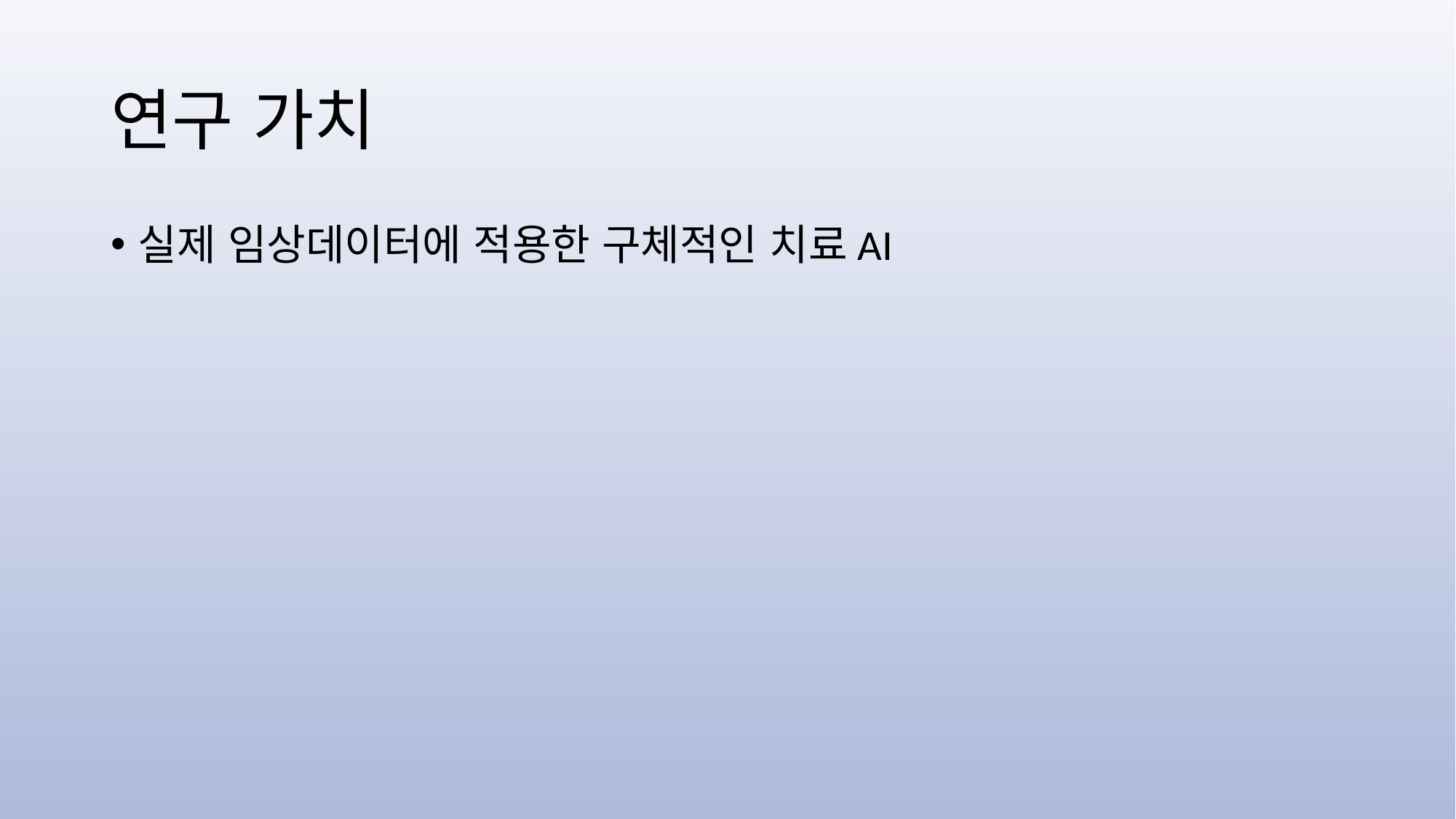

# 연구 가치
실제 임상데이터에 적용한 구체적인 치료AI